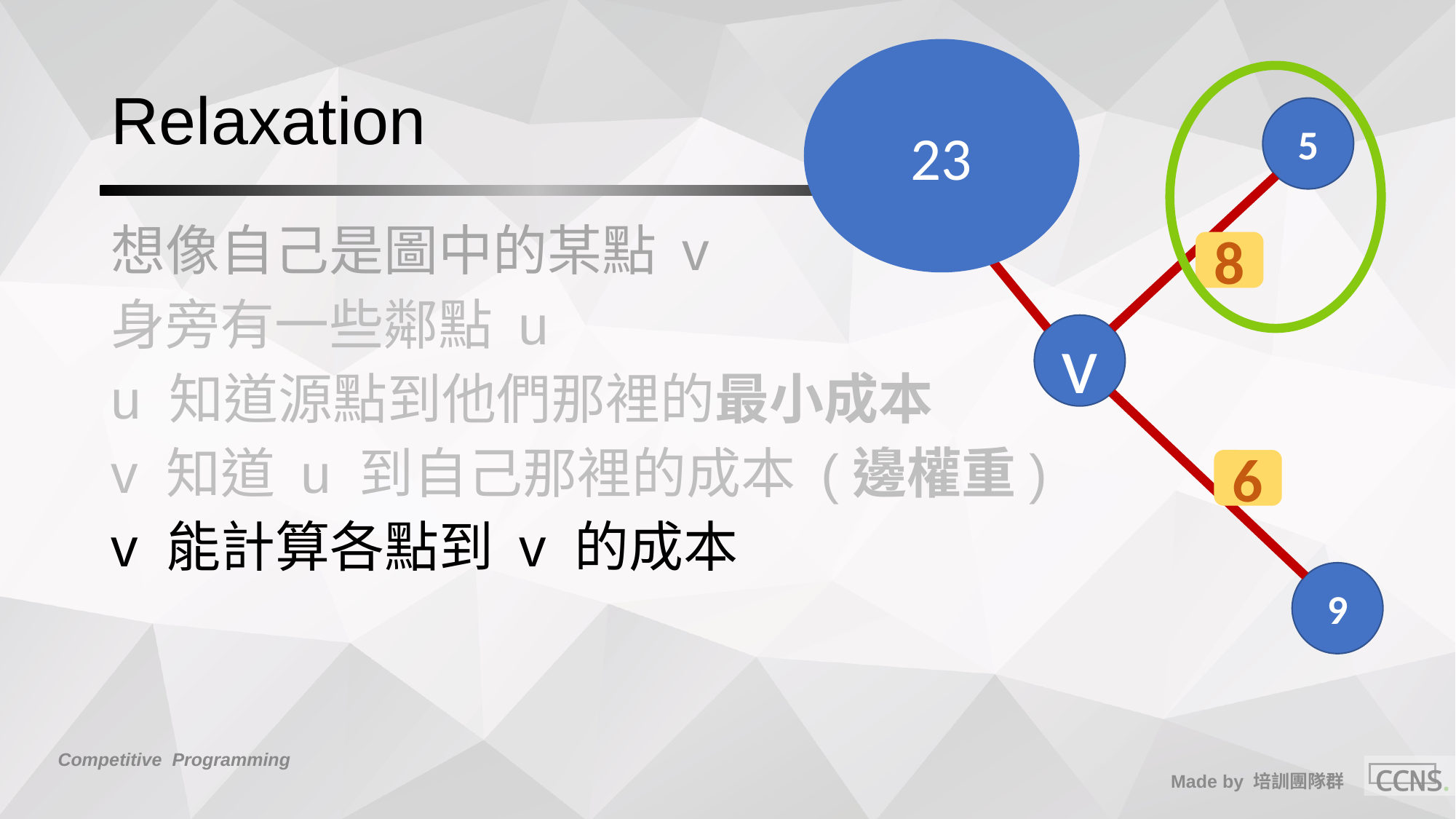

# Relaxation
23

14
5
9
想像自己是圖中的某點 v
身旁有一些鄰點 u
u 知道源點到他們那裡的最小成本
v 知道 u 到自己那裡的成本 (邊權重)
v 能計算各點到 v 的成本
8
v
6
9